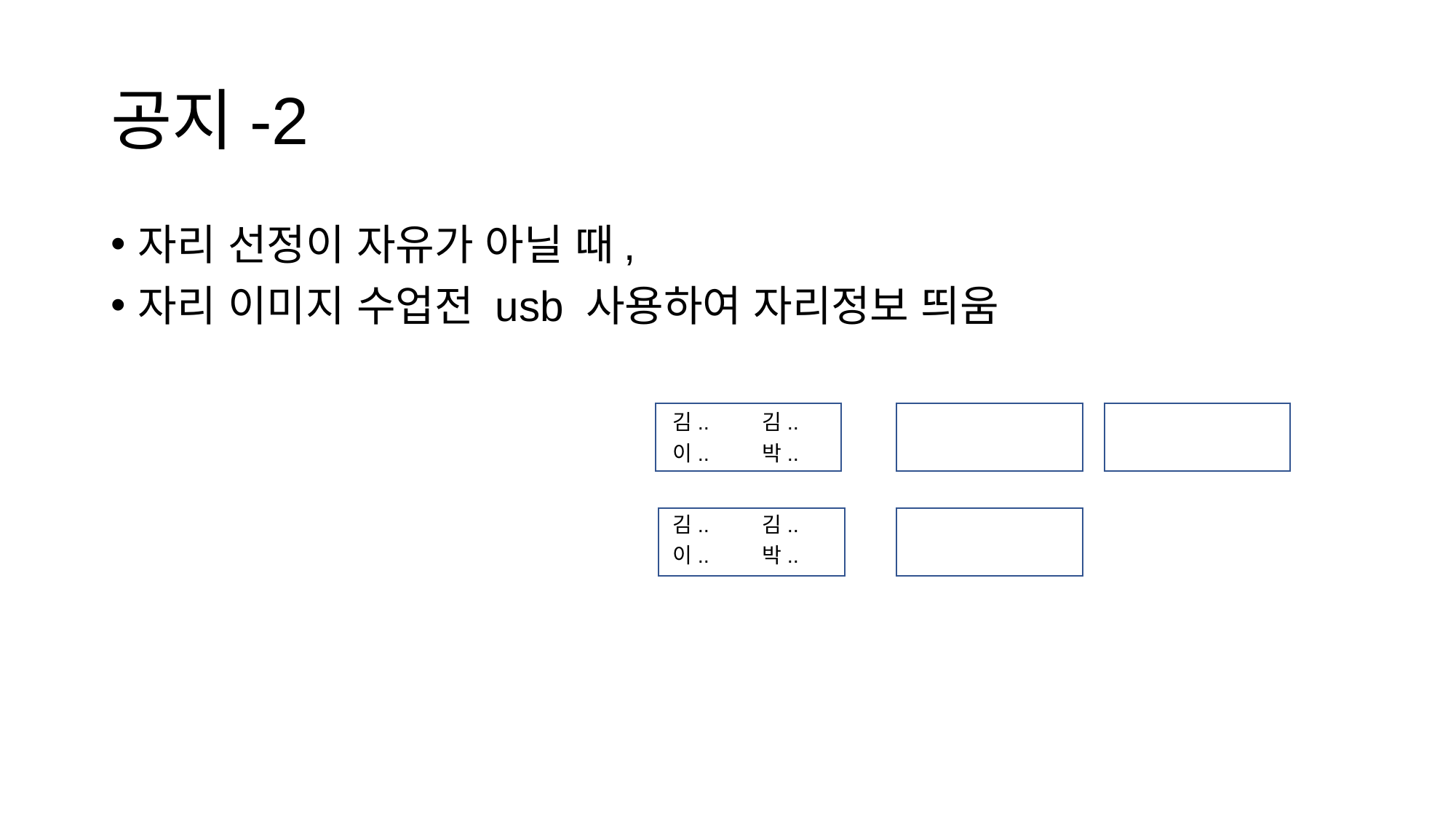

# 공지-2
자리 선정이 자유가 아닐 때,
자리 이미지 수업전 usb 사용하여 자리정보 띄움

김..
김..

이..
박..
김..
김..

이..
박..